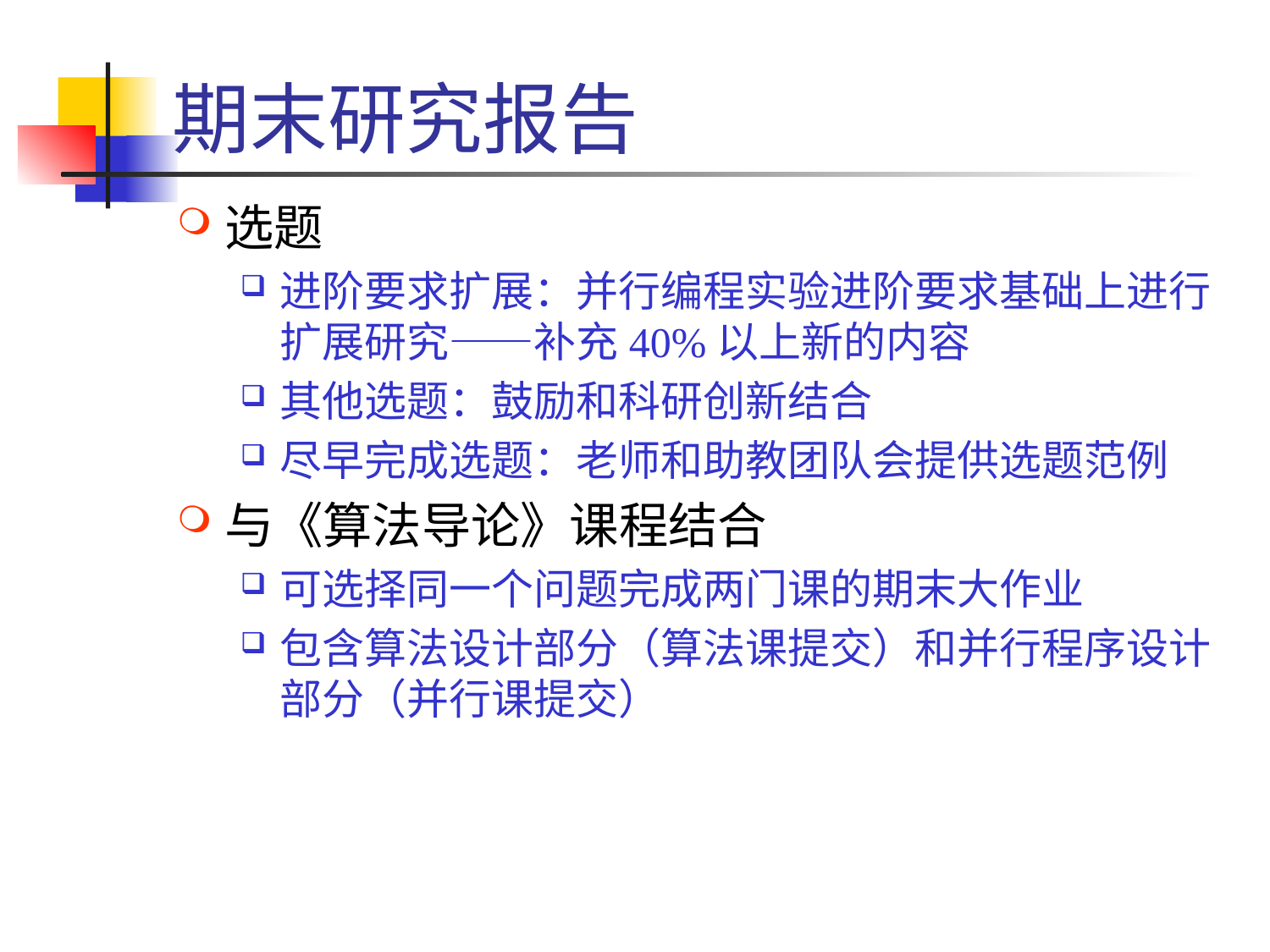

# 期末研究报告
选题
进阶要求扩展：并行编程实验进阶要求基础上进行扩展研究——补充40%以上新的内容
其他选题：鼓励和科研创新结合
尽早完成选题：老师和助教团队会提供选题范例
与《算法导论》课程结合
可选择同一个问题完成两门课的期末大作业
包含算法设计部分（算法课提交）和并行程序设计部分（并行课提交）